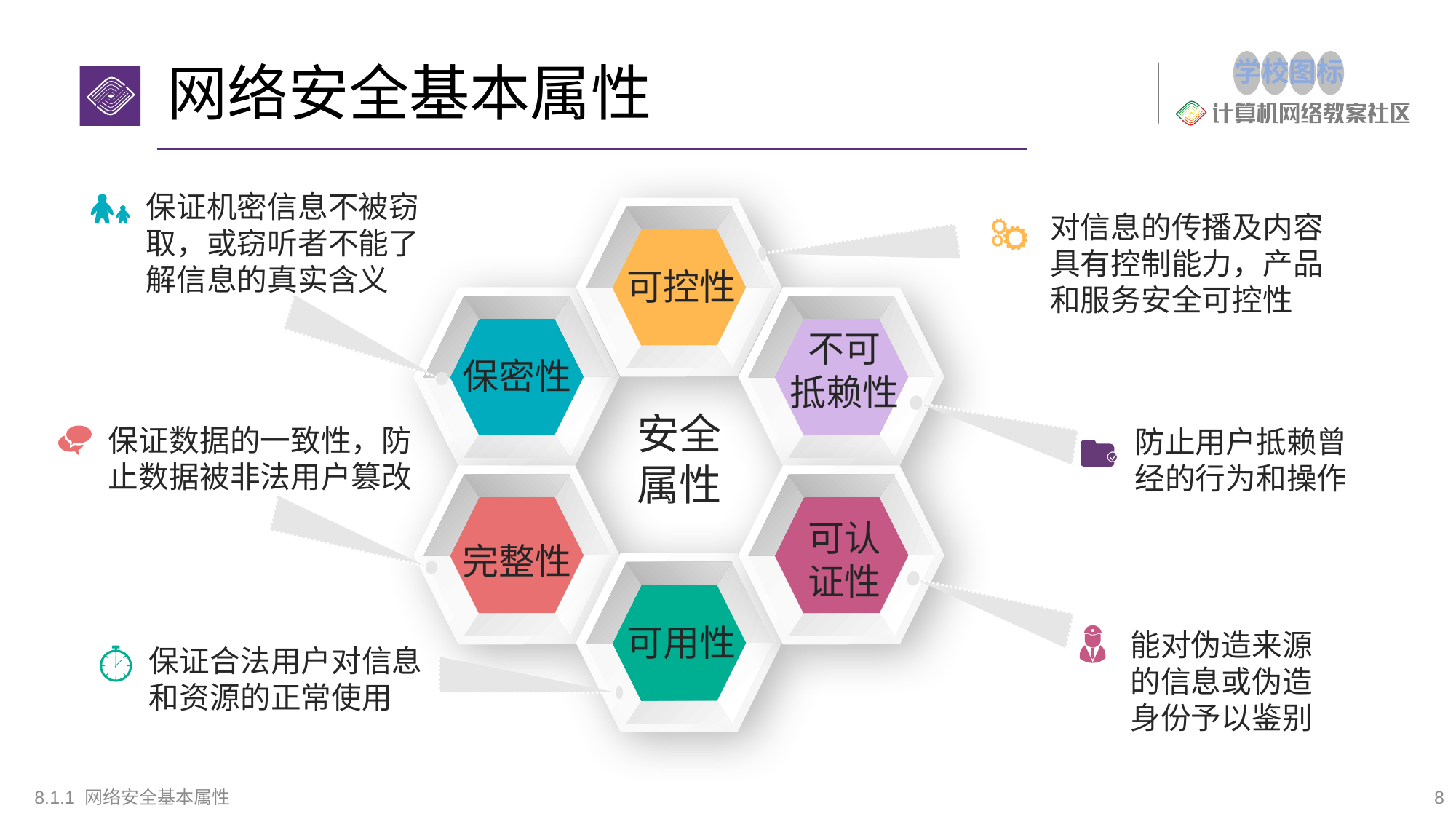

# 网络安全基本属性
保证机密信息不被窃取，或窃听者不能了解信息的真实含义

对信息的传播及内容具有控制能力，产品和服务安全可控性

保证数据的一致性，防止数据被非法用户篡改
防止用户抵赖曾经的行为和操作

能对伪造来源的信息或伪造身份予以鉴别

保证合法用户对信息和资源的正常使用

可控性

不可
抵赖性
保密性
安全属性

可认证性
完整性

可用性
8.1.1 网络安全基本属性
8